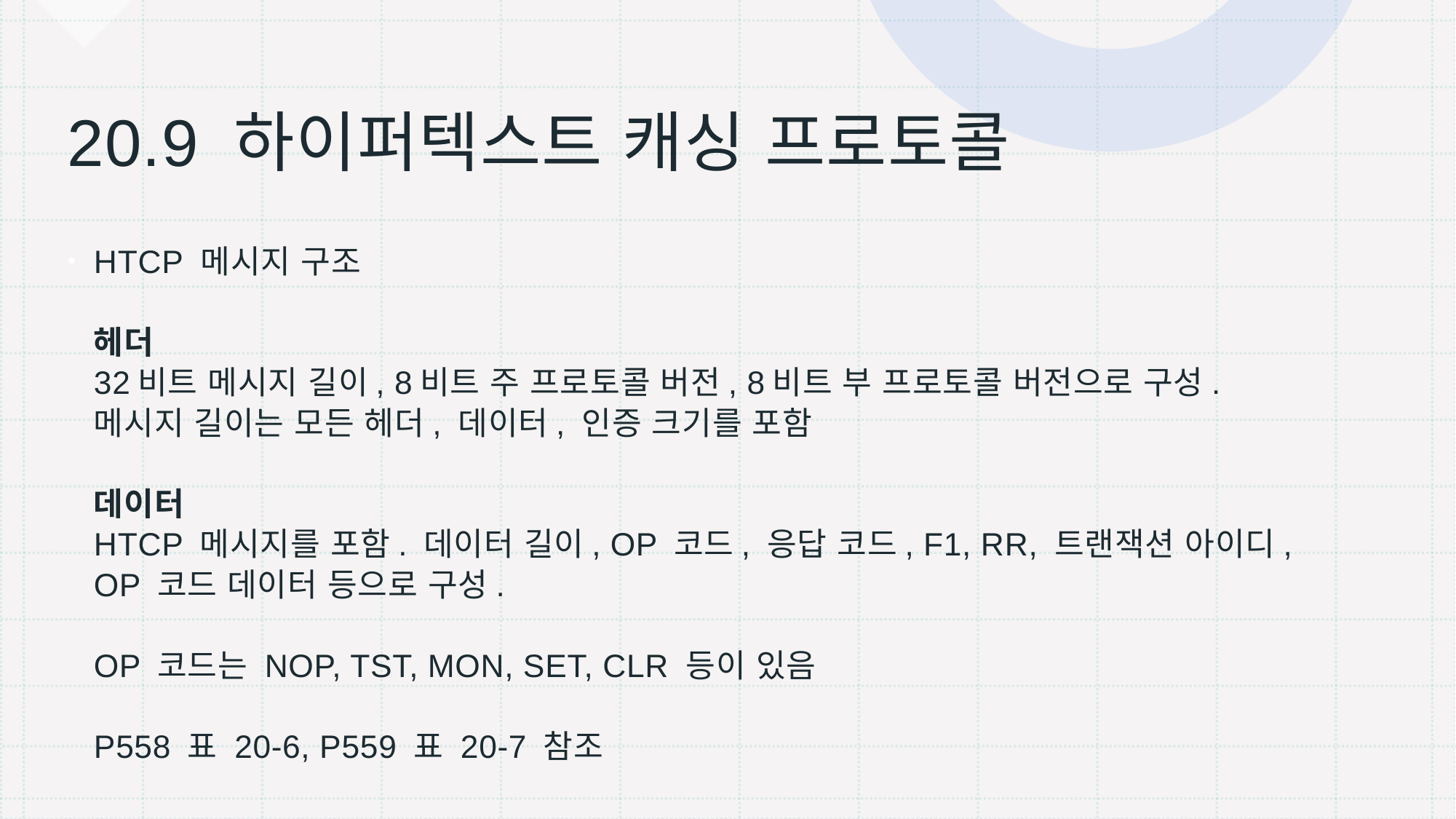

# 20.9 하이퍼텍스트 캐싱 프로토콜
HTCP 메시지 구조
헤더
32비트 메시지 길이, 8비트 주 프로토콜 버전, 8비트 부 프로토콜 버전으로 구성. 메시지 길이는 모든 헤더, 데이터, 인증 크기를 포함
데이터
HTCP 메시지를 포함. 데이터 길이, OP 코드, 응답 코드, F1, RR, 트랜잭션 아이디, OP 코드 데이터 등으로 구성.
OP 코드는 NOP, TST, MON, SET, CLR 등이 있음
P558 표 20-6, P559 표 20-7 참조